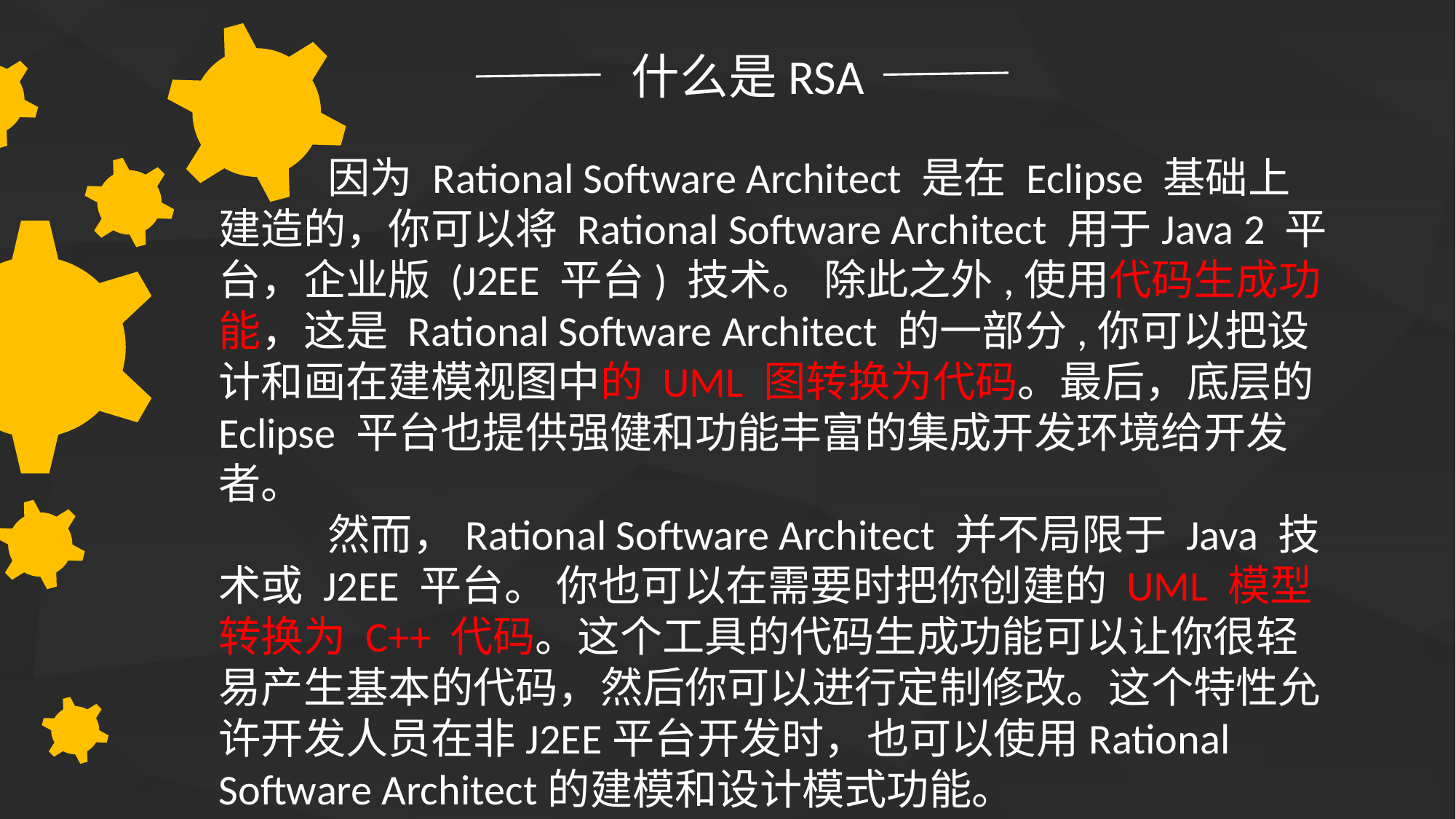

什么是RSA
	因为 Rational Software Architect 是在 Eclipse 基础上建造的，你可以将 Rational Software Architect 用于Java 2 平台，企业版 (J2EE 平台) 技术。 除此之外,使用代码生成功能，这是 Rational Software Architect 的一部分,你可以把设计和画在建模视图中的 UML 图转换为代码。最后，底层的 Eclipse 平台也提供强健和功能丰富的集成开发环境给开发者。
	然而，Rational Software Architect 并不局限于 Java 技术或 J2EE 平台。 你也可以在需要时把你创建的 UML 模型转换为 C++ 代码。这个工具的代码生成功能可以让你很轻易产生基本的代码，然后你可以进行定制修改。这个特性允许开发人员在非J2EE平台开发时，也可以使用Rational Software Architect的建模和设计模式功能。